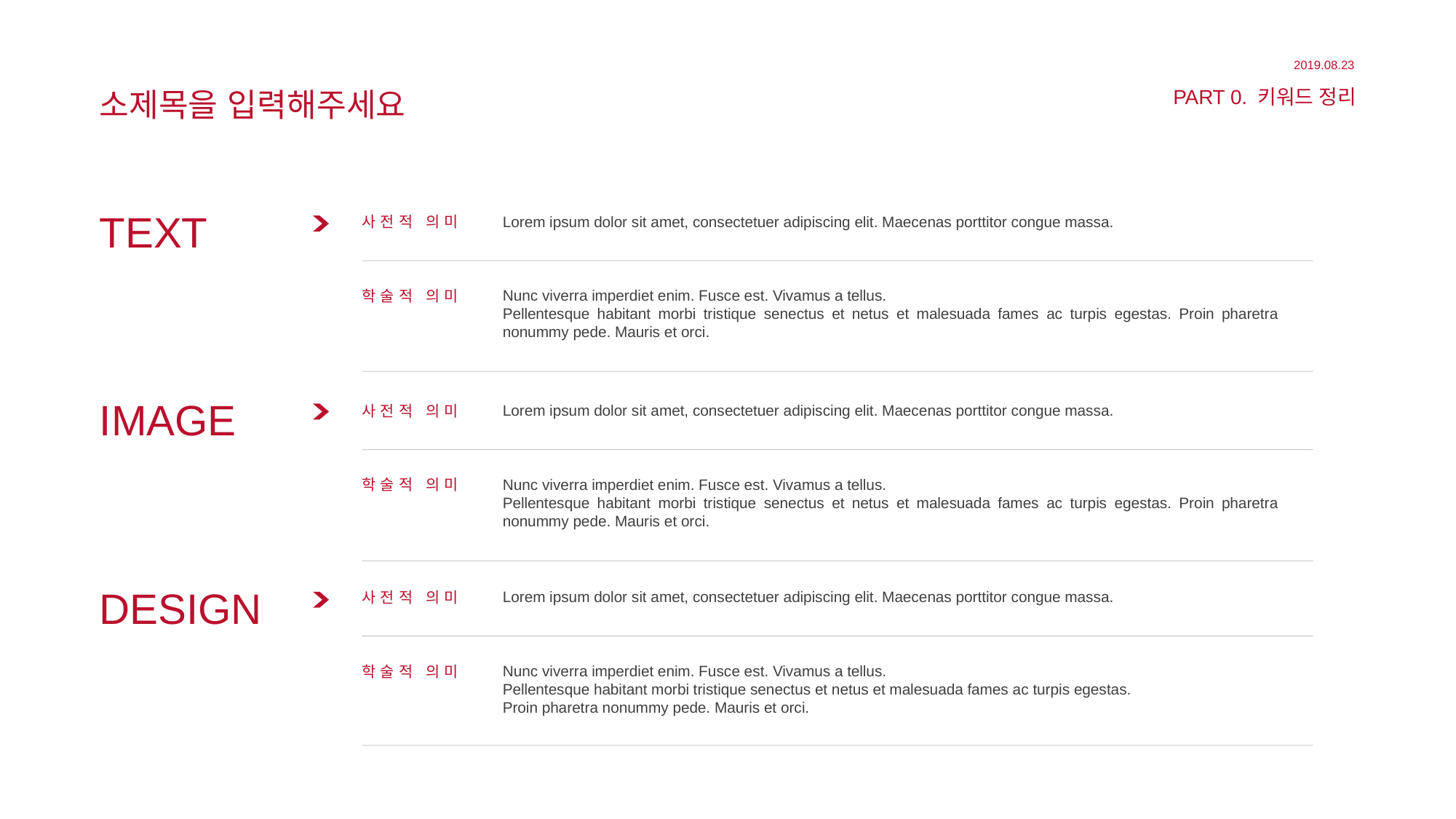

2019.08.23
소제목을 입력해주세요
PART 0. 키워드 정리
TEXT
Lorem ipsum dolor sit amet, consectetuer adipiscing elit. Maecenas porttitor congue massa.
사전적 의미
Nunc viverra imperdiet enim. Fusce est. Vivamus a tellus.
Pellentesque habitant morbi tristique senectus et netus et malesuada fames ac turpis egestas. Proin pharetra nonummy pede. Mauris et orci.
학술적 의미

IMAGE
Lorem ipsum dolor sit amet, consectetuer adipiscing elit. Maecenas porttitor congue massa.
사전적 의미
Nunc viverra imperdiet enim. Fusce est. Vivamus a tellus.
Pellentesque habitant morbi tristique senectus et netus et malesuada fames ac turpis egestas. Proin pharetra nonummy pede. Mauris et orci.
학술적 의미

DESIGN
Lorem ipsum dolor sit amet, consectetuer adipiscing elit. Maecenas porttitor congue massa.
사전적 의미
Nunc viverra imperdiet enim. Fusce est. Vivamus a tellus.
Pellentesque habitant morbi tristique senectus et netus et malesuada fames ac turpis egestas.
Proin pharetra nonummy pede. Mauris et orci.
학술적 의미